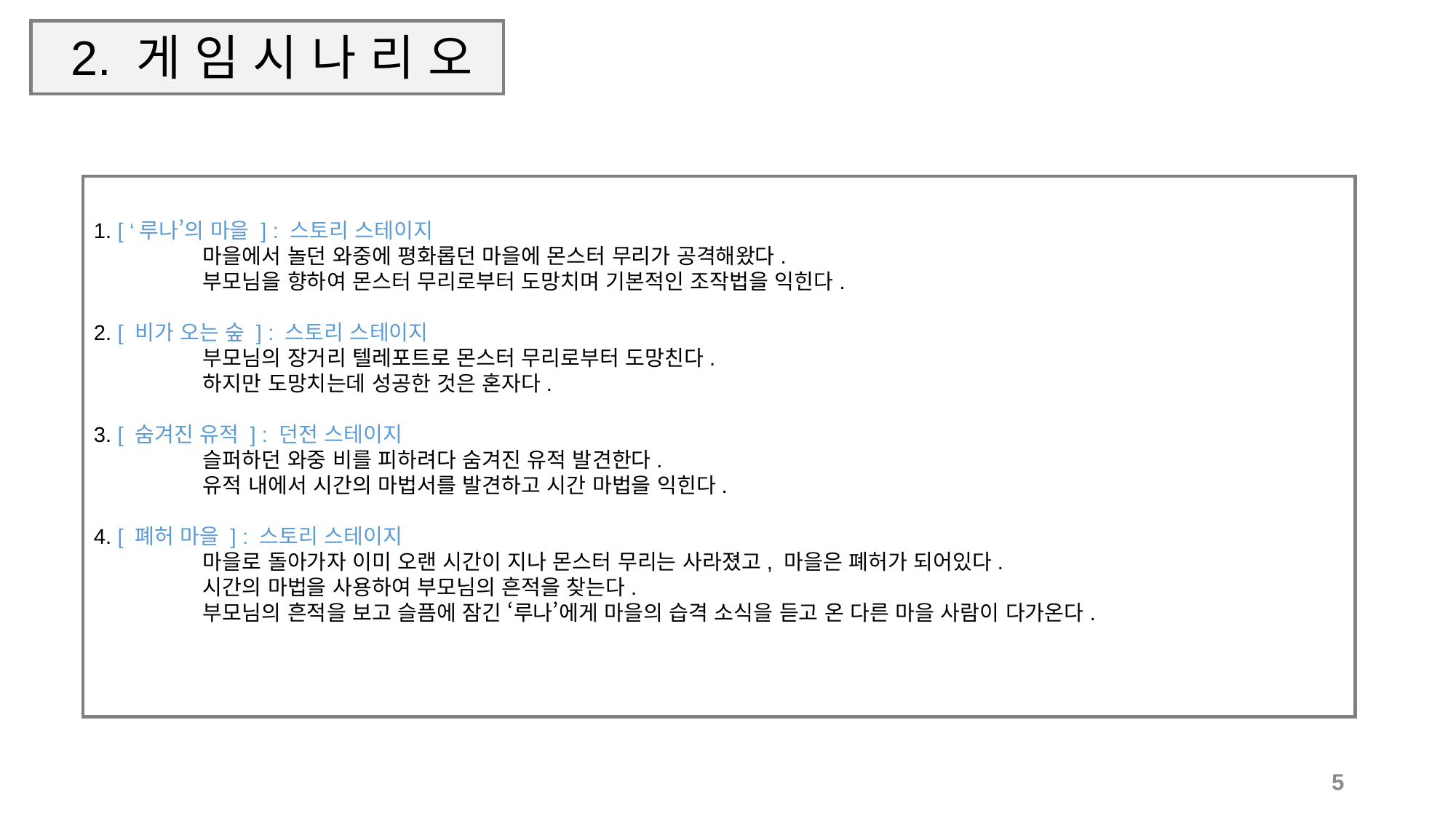

# 2. 게 임 시 나 리 오
1. [ ‘루나’의 마을 ] : 스토리 스테이지
	마을에서 놀던 와중에 평화롭던 마을에 몬스터 무리가 공격해왔다.
	부모님을 향하여 몬스터 무리로부터 도망치며 기본적인 조작법을 익힌다.

2. [ 비가 오는 숲 ] : 스토리 스테이지
	부모님의 장거리 텔레포트로 몬스터 무리로부터 도망친다.
	하지만 도망치는데 성공한 것은 혼자다.

3. [ 숨겨진 유적 ] : 던전 스테이지
	슬퍼하던 와중 비를 피하려다 숨겨진 유적 발견한다.
	유적 내에서 시간의 마법서를 발견하고 시간 마법을 익힌다.

4. [ 폐허 마을 ] : 스토리 스테이지
	마을로 돌아가자 이미 오랜 시간이 지나 몬스터 무리는 사라졌고, 마을은 폐허가 되어있다.
	시간의 마법을 사용하여 부모님의 흔적을 찾는다.
	부모님의 흔적을 보고 슬픔에 잠긴 ‘루나’에게 마을의 습격 소식을 듣고 온 다른 마을 사람이 다가온다.

5